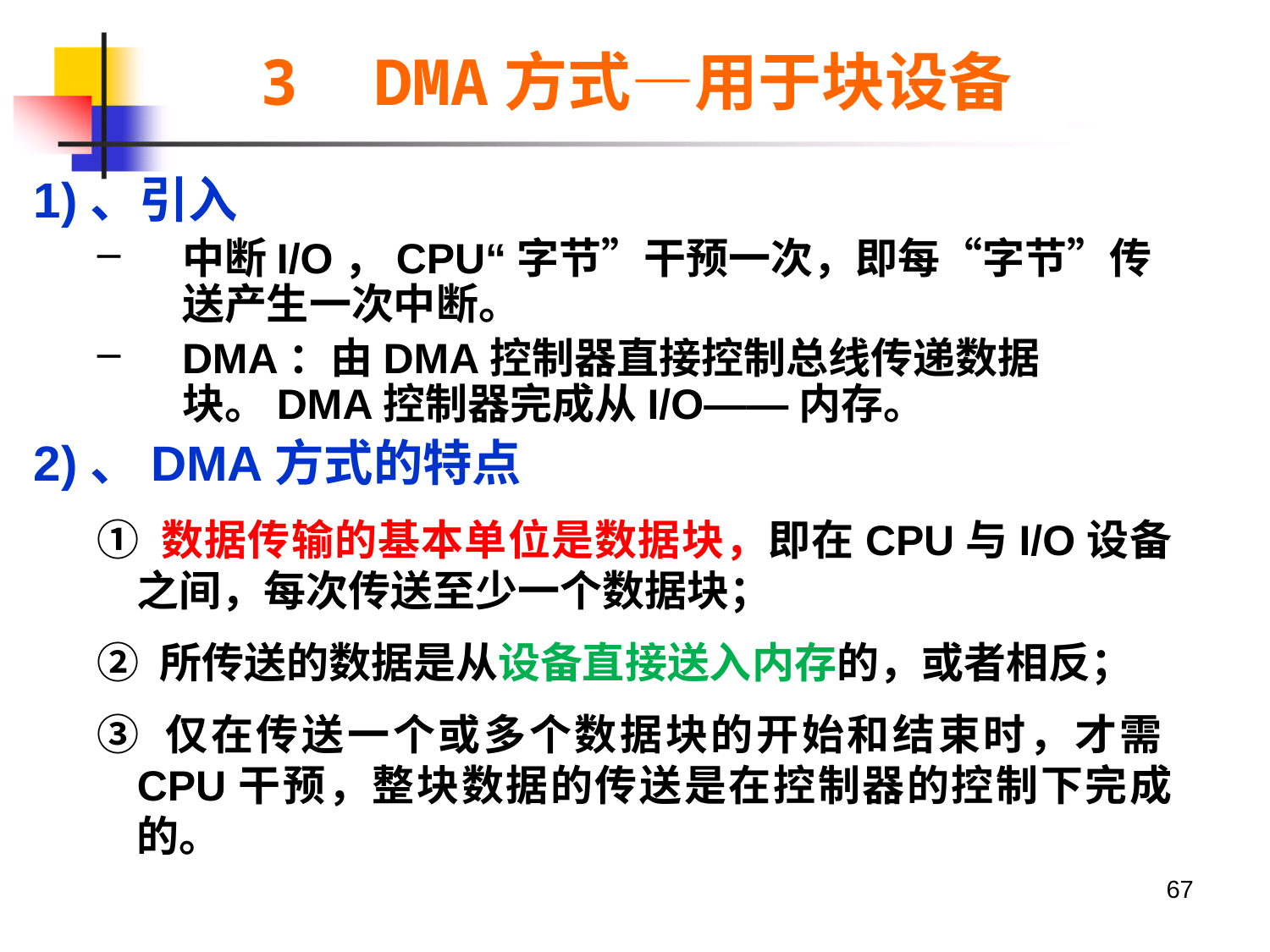

# 3  DMA方式—用于块设备
1)、引入
中断I/O，CPU“字节”干预一次，即每“字节”传送产生一次中断。
DMA：由DMA控制器直接控制总线传递数据块。DMA控制器完成从I/O——内存。
2)、DMA方式的特点
① 数据传输的基本单位是数据块，即在CPU与I/O设备之间，每次传送至少一个数据块；
② 所传送的数据是从设备直接送入内存的，或者相反；
③ 仅在传送一个或多个数据块的开始和结束时，才需CPU干预，整块数据的传送是在控制器的控制下完成的。

67